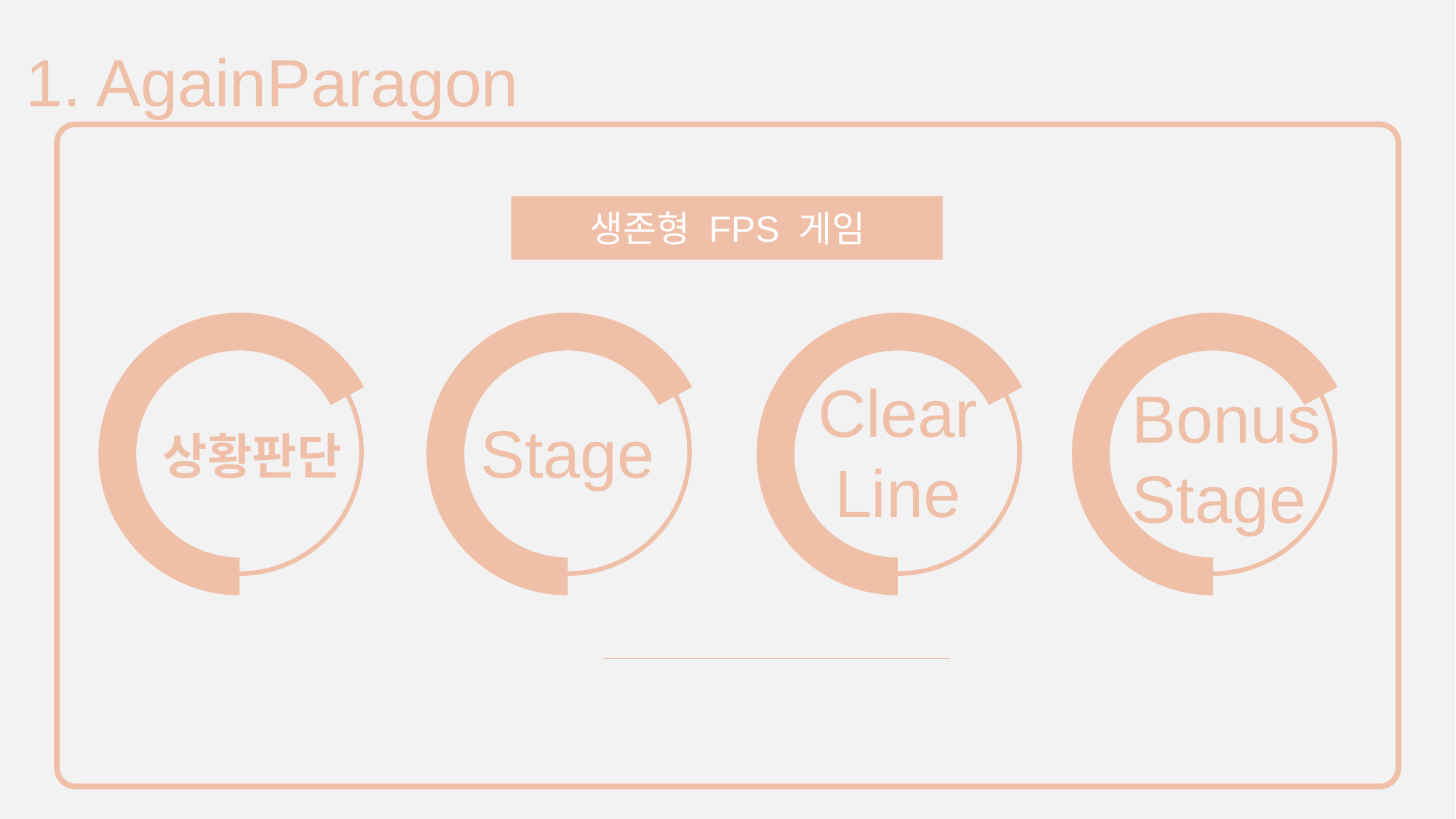

1. AgainParagon

생존형 FPS 게임

Clear
Line
Bonus
Stage

Stage
상황판단